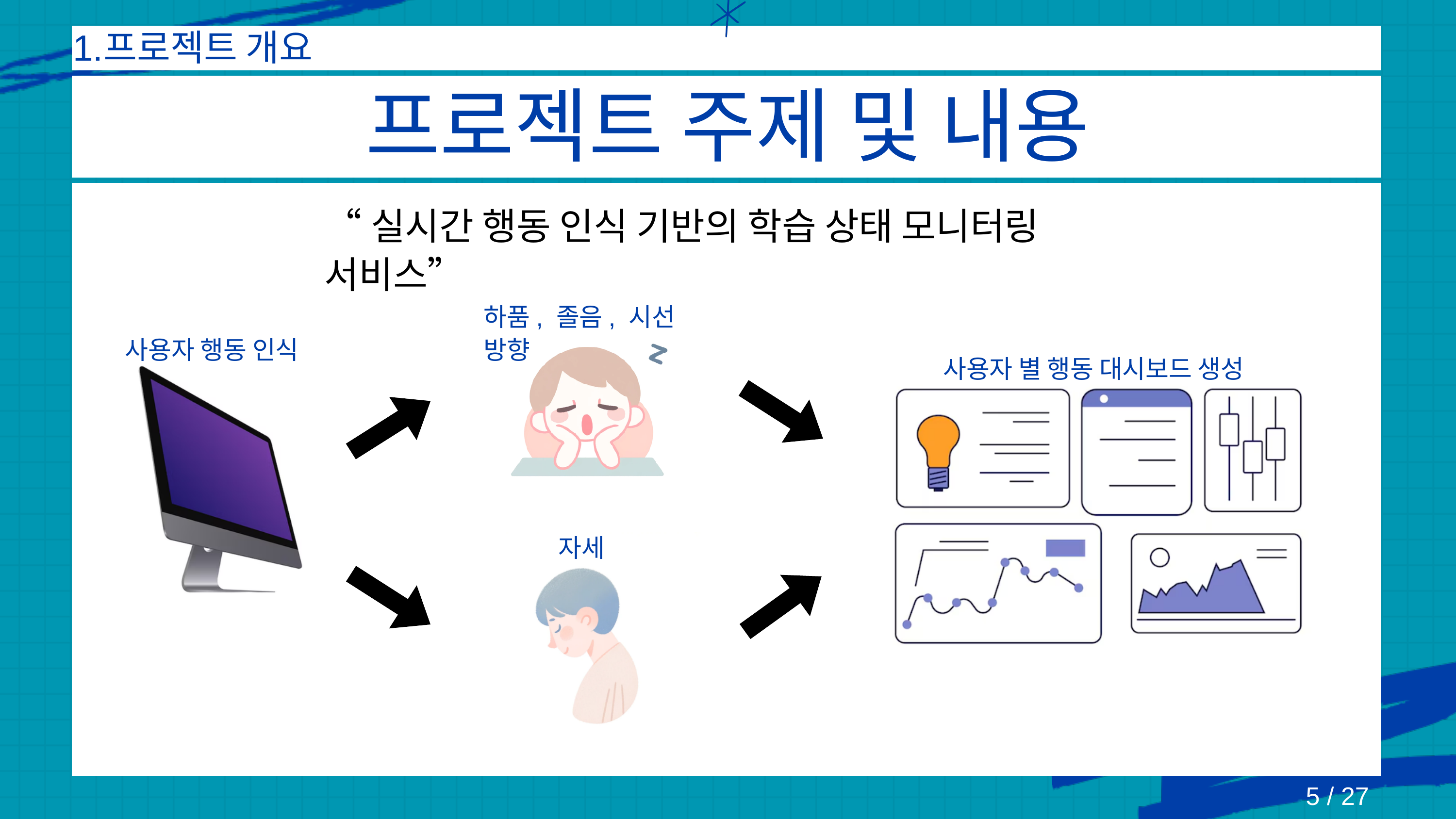

프로젝트 주제 및 내용

프로젝트 개요

“실시간 행동 인식 기반의 학습 상태 모니터링 서비스”

하품, 졸음, 시선 방향

사용자 행동 인식

사용자 별 행동 대시보드 생성

자세

5 / 27